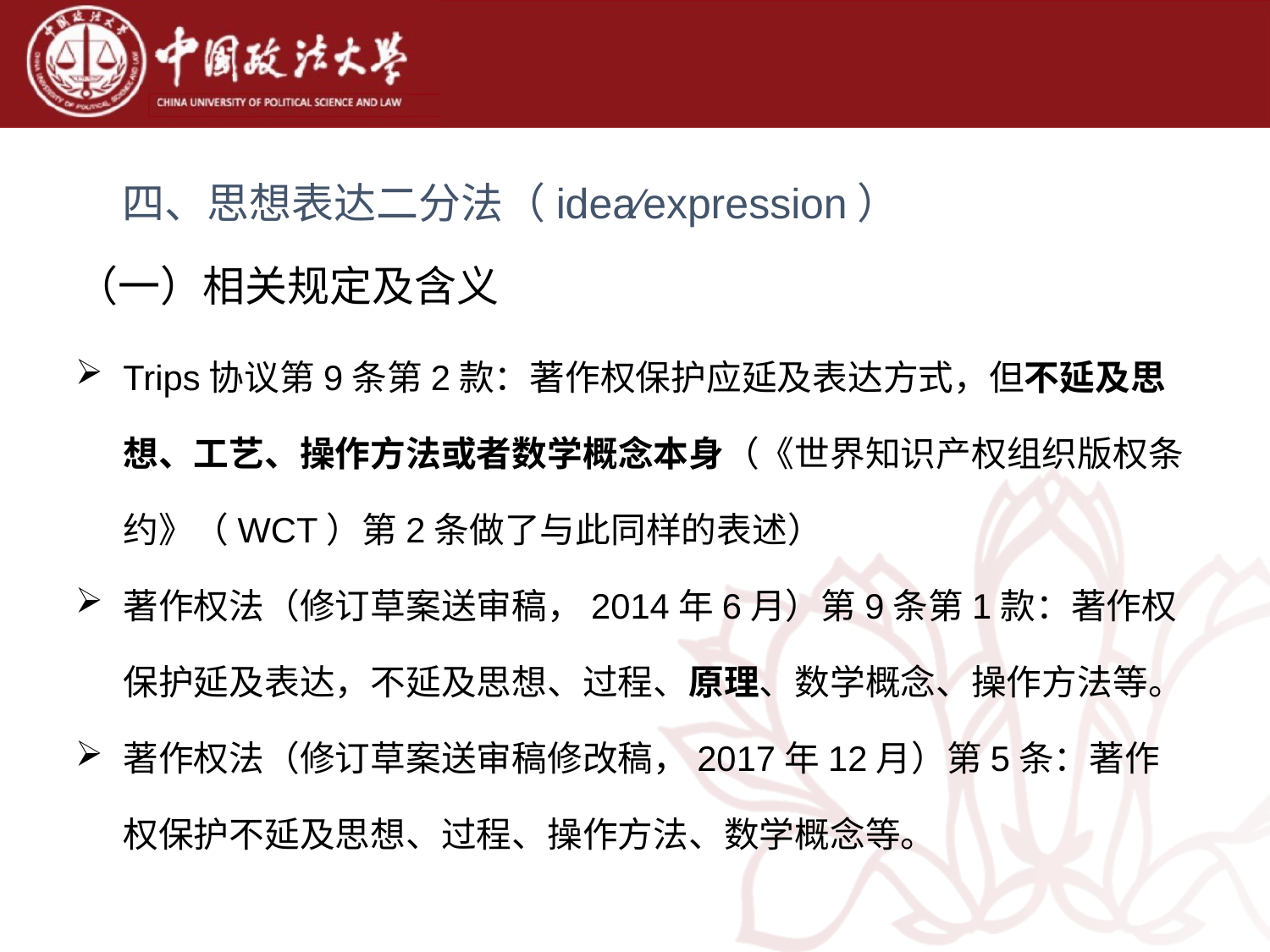

四、思想表达二分法（idea∕expression）
（一）相关规定及含义
Trips协议第9条第2款：著作权保护应延及表达方式，但不延及思想、工艺、操作方法或者数学概念本身（《世界知识产权组织版权条约》（WCT）第2条做了与此同样的表述）
著作权法（修订草案送审稿，2014年6月）第9条第1款：著作权保护延及表达，不延及思想、过程、原理、数学概念、操作方法等。
著作权法（修订草案送审稿修改稿，2017年12月）第5条：著作权保护不延及思想、过程、操作方法、数学概念等。